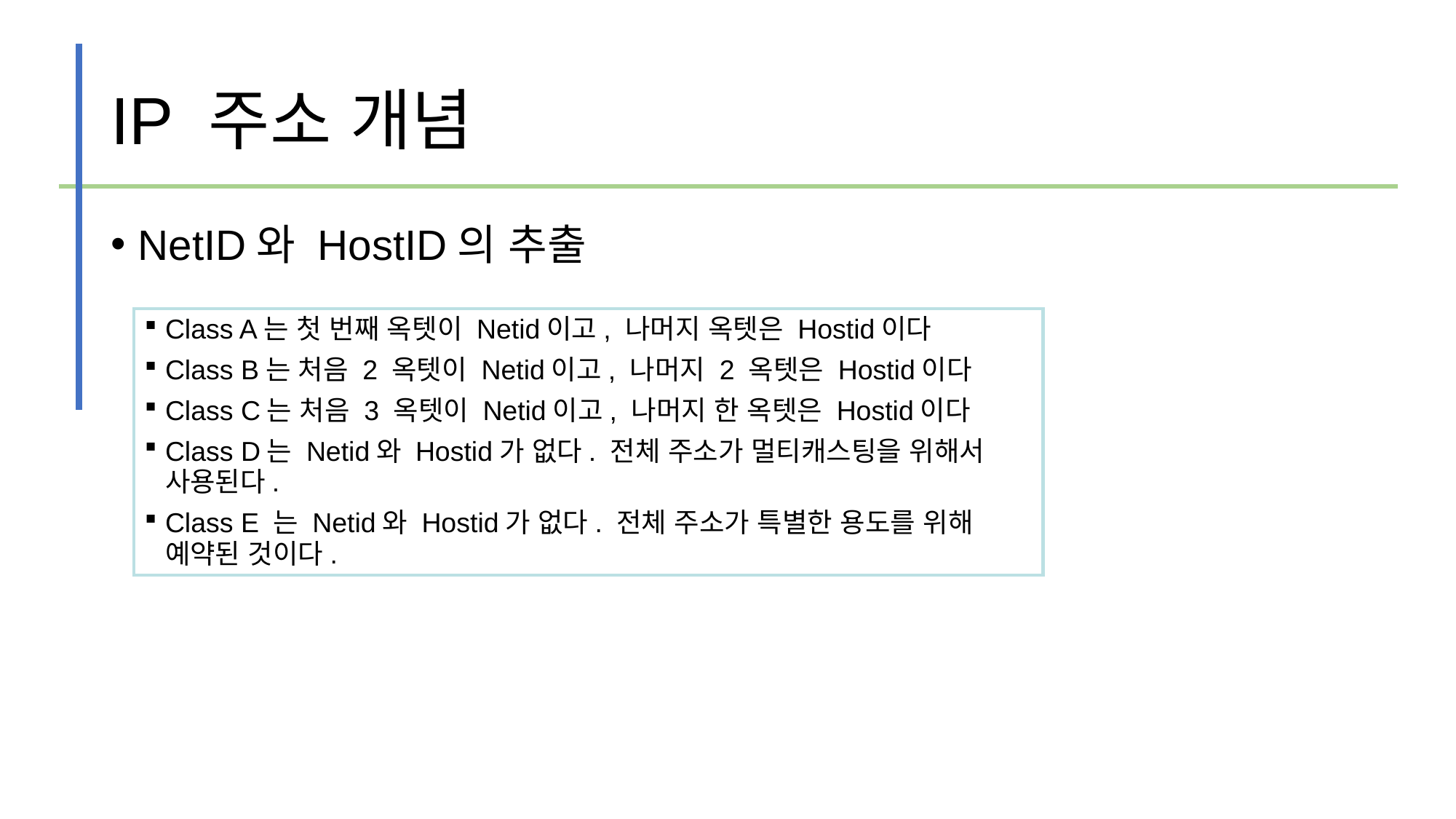

# IP 주소 개념
NetID와 HostID의 추출
Class A는 첫 번째 옥텟이 Netid이고, 나머지 옥텟은 Hostid이다
Class B는 처음 2 옥텟이 Netid이고, 나머지 2 옥텟은 Hostid이다
Class C는 처음 3 옥텟이 Netid이고, 나머지 한 옥텟은 Hostid이다
Class D는 Netid와 Hostid가 없다. 전체 주소가 멀티캐스팅을 위해서 사용된다.
Class E 는 Netid와 Hostid가 없다. 전체 주소가 특별한 용도를 위해 예약된 것이다.